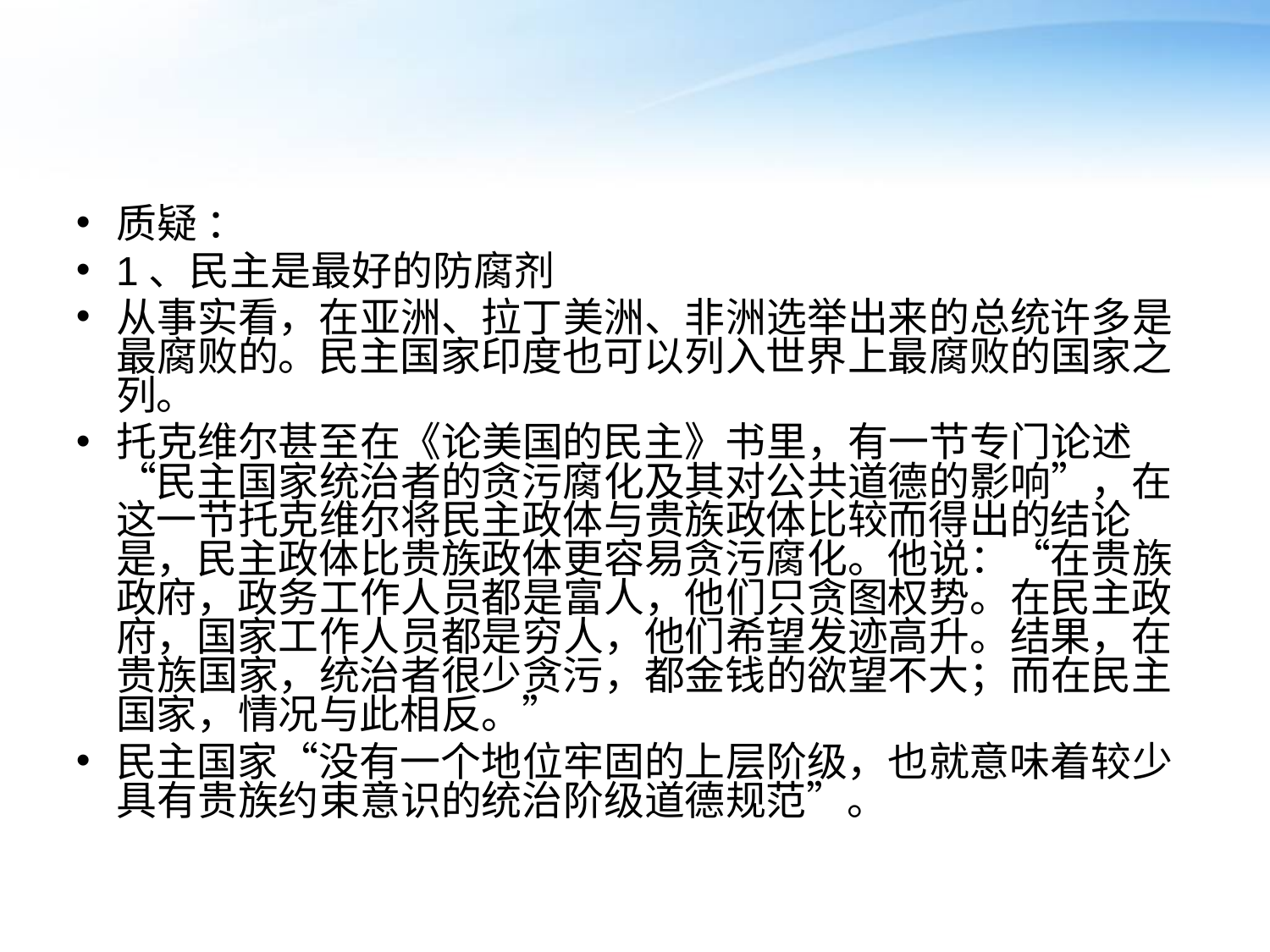

#
质疑 ：
1、民主是最好的防腐剂
从事实看，在亚洲、拉丁美洲、非洲选举出来的总统许多是最腐败的。民主国家印度也可以列入世界上最腐败的国家之列。
托克维尔甚至在《论美国的民主》书里，有一节专门论述“民主国家统治者的贪污腐化及其对公共道德的影响”，在这一节托克维尔将民主政体与贵族政体比较而得出的结论是，民主政体比贵族政体更容易贪污腐化。他说：“在贵族政府，政务工作人员都是富人，他们只贪图权势。在民主政府，国家工作人员都是穷人，他们希望发迹高升。结果，在贵族国家，统治者很少贪污，都金钱的欲望不大；而在民主国家，情况与此相反。”
民主国家“没有一个地位牢固的上层阶级，也就意味着较少具有贵族约束意识的统治阶级道德规范”。